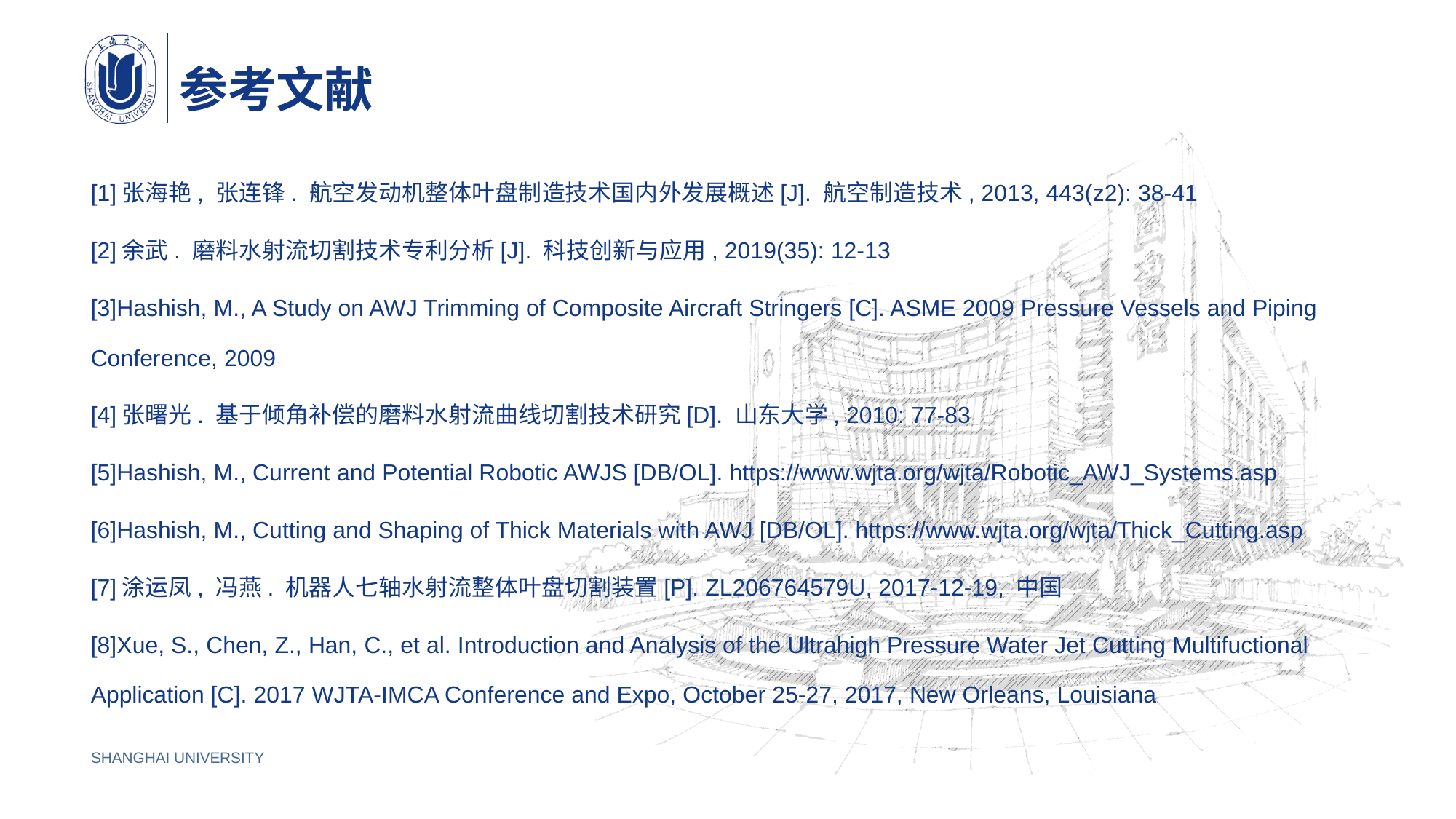

# 参考文献
[1]张海艳, 张连锋. 航空发动机整体叶盘制造技术国内外发展概述[J]. 航空制造技术, 2013, 443(z2): 38-41
[2]余武. 磨料水射流切割技术专利分析[J]. 科技创新与应用, 2019(35): 12-13
[3]Hashish, M., A Study on AWJ Trimming of Composite Aircraft Stringers [C]. ASME 2009 Pressure Vessels and Piping Conference, 2009
[4]张曙光. 基于倾角补偿的磨料水射流曲线切割技术研究[D]. 山东大学, 2010: 77-83
[5]Hashish, M., Current and Potential Robotic AWJS [DB/OL]. https://www.wjta.org/wjta/Robotic_AWJ_Systems.asp
[6]Hashish, M., Cutting and Shaping of Thick Materials with AWJ [DB/OL]. https://www.wjta.org/wjta/Thick_Cutting.asp
[7]涂运凤, 冯燕. 机器人七轴水射流整体叶盘切割装置[P]. ZL206764579U, 2017-12-19, 中国
[8]Xue, S., Chen, Z., Han, C., et al. Introduction and Analysis of the Ultrahigh Pressure Water Jet Cutting Multifuctional Application [C]. 2017 WJTA-IMCA Conference and Expo, October 25-27, 2017, New Orleans, Louisiana
SHANGHAI UNIVERSITY
32